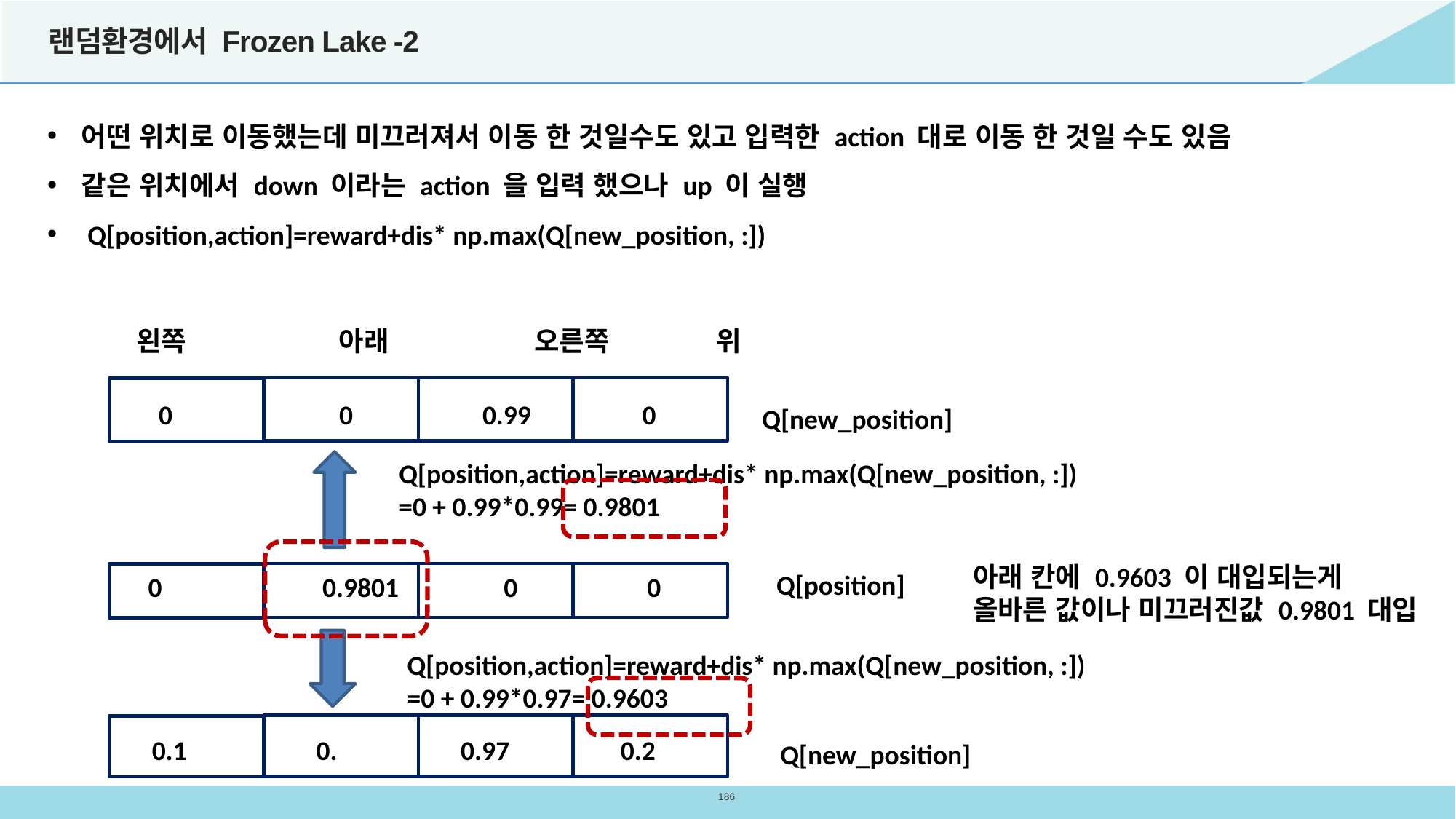

# 랜덤환경에서 Frozen Lake -2
어떤 위치로 이동했는데 미끄러져서 이동 한 것일수도 있고 입력한 action 대로 이동 한 것일 수도 있음
같은 위치에서 down 이라는 action 을 입력 했으나 up 이 실행
 Q[position,action]=reward+dis* np.max(Q[new_position, :])
왼쪽                    아래                   오른쪽              위

0                           0                     0.99                  0
Q[new_position]
Q[position,action]=reward+dis* np.max(Q[new_position, :])
=0 + 0.99*0.99= 0.9801

아래 칸에 0.9603 이 대입되는게
올바른 값이나 미끄러진값 0.9801 대입
Q[position]

0                          0.9801                 0                     0

Q[position,action]=reward+dis* np.max(Q[new_position, :])
=0 + 0.99*0.97= 0.9603

0.1                     0.                    0.97                  0.2
Q[new_position]